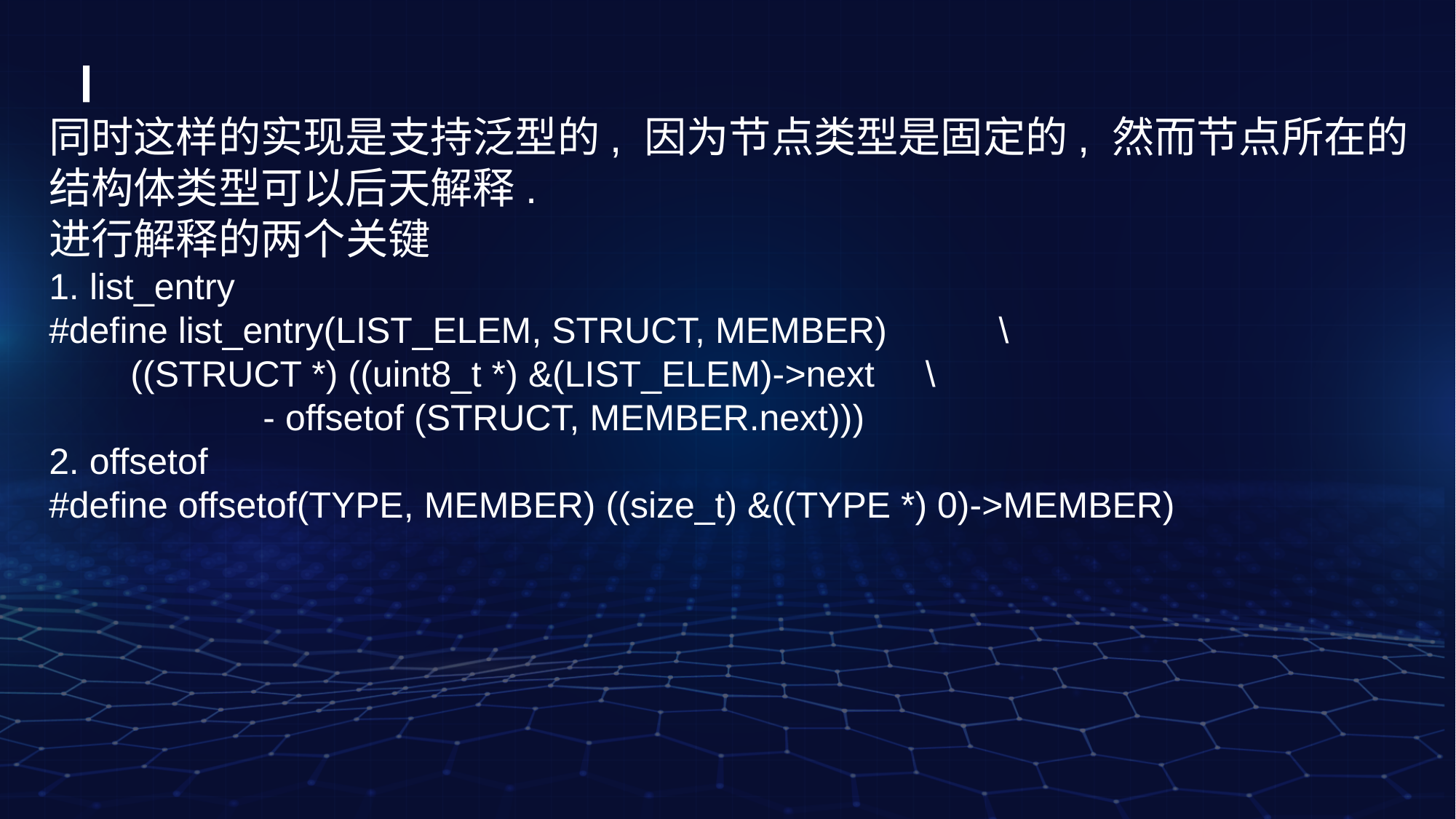

同时这样的实现是支持泛型的, 因为节点类型是固定的, 然而节点所在的结构体类型可以后天解释.
进行解释的两个关键
1. list_entry
#define list_entry(LIST_ELEM, STRUCT, MEMBER)           \
        ((STRUCT *) ((uint8_t *) &(LIST_ELEM)->next     \
                     - offsetof (STRUCT, MEMBER.next)))
2. offsetof
#define offsetof(TYPE, MEMBER) ((size_t) &((TYPE *) 0)->MEMBER)